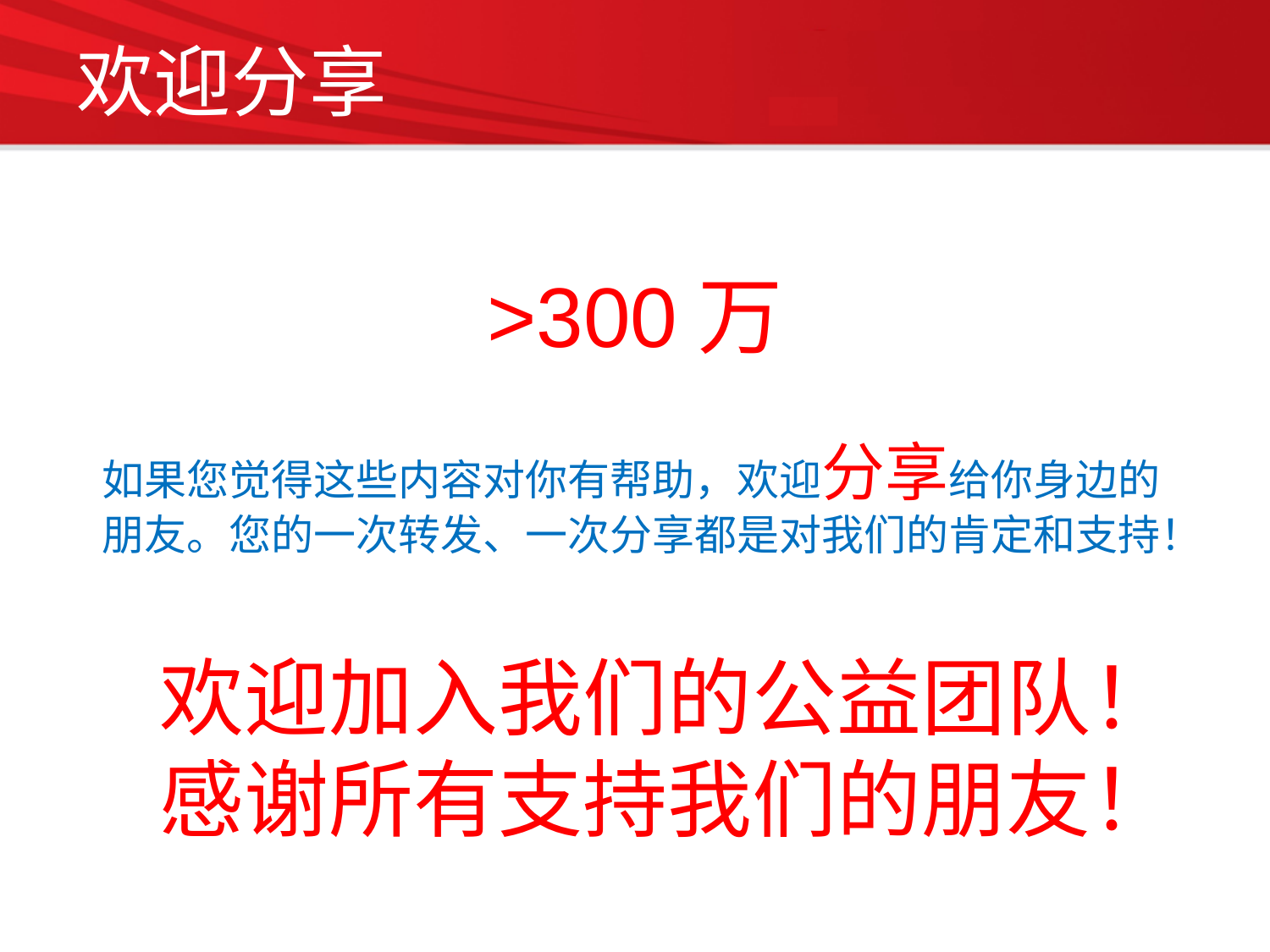

# 欢迎分享
>300万
如果您觉得这些内容对你有帮助，欢迎分享给你身边的朋友。您的一次转发、一次分享都是对我们的肯定和支持！

欢迎加入我们的公益团队！
感谢所有支持我们的朋友！